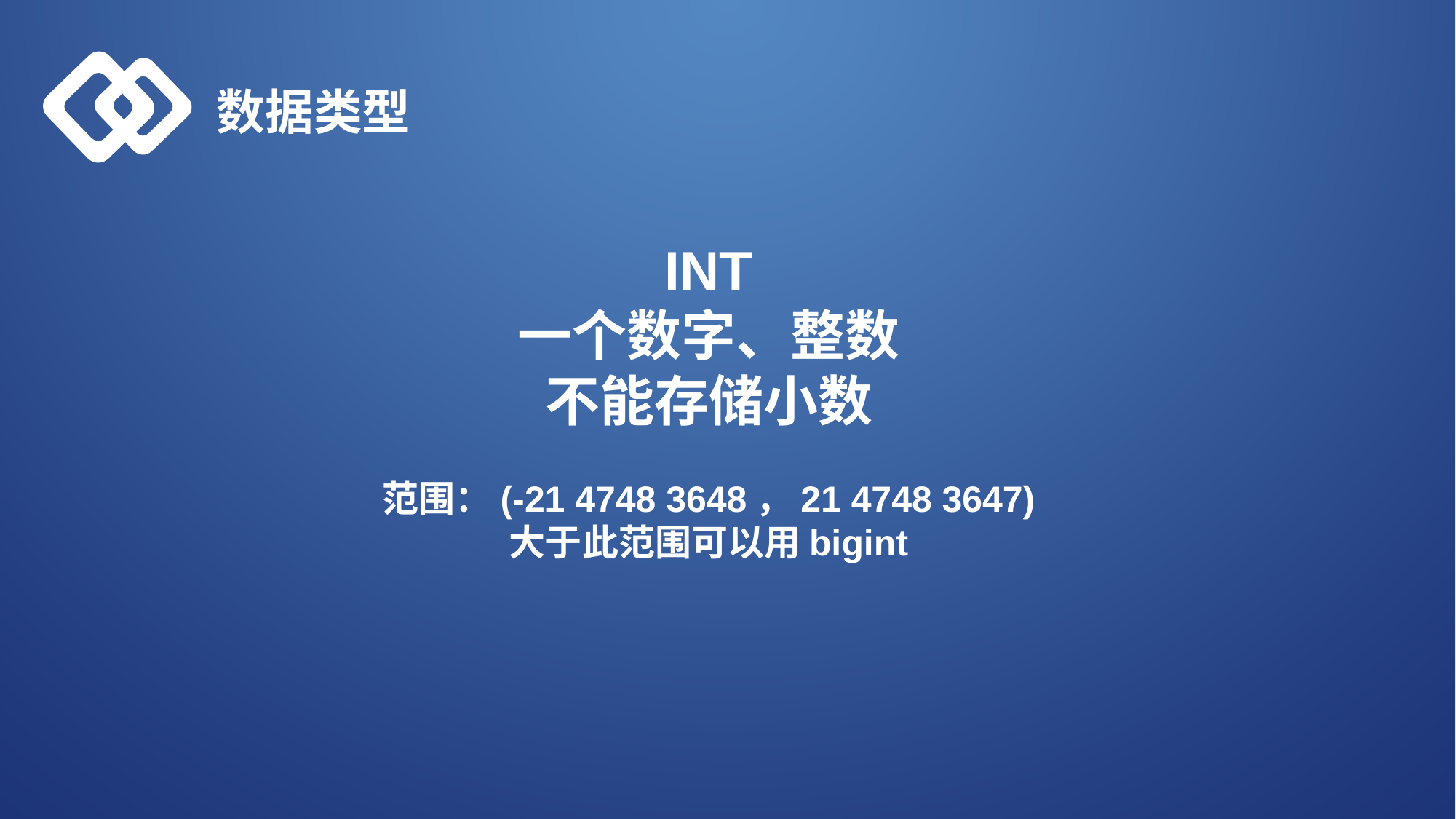

数据类型

INT
一个数字、整数
不能存储小数

范围：(-21 4748 3648，21 4748 3647)
大于此范围可以用bigint